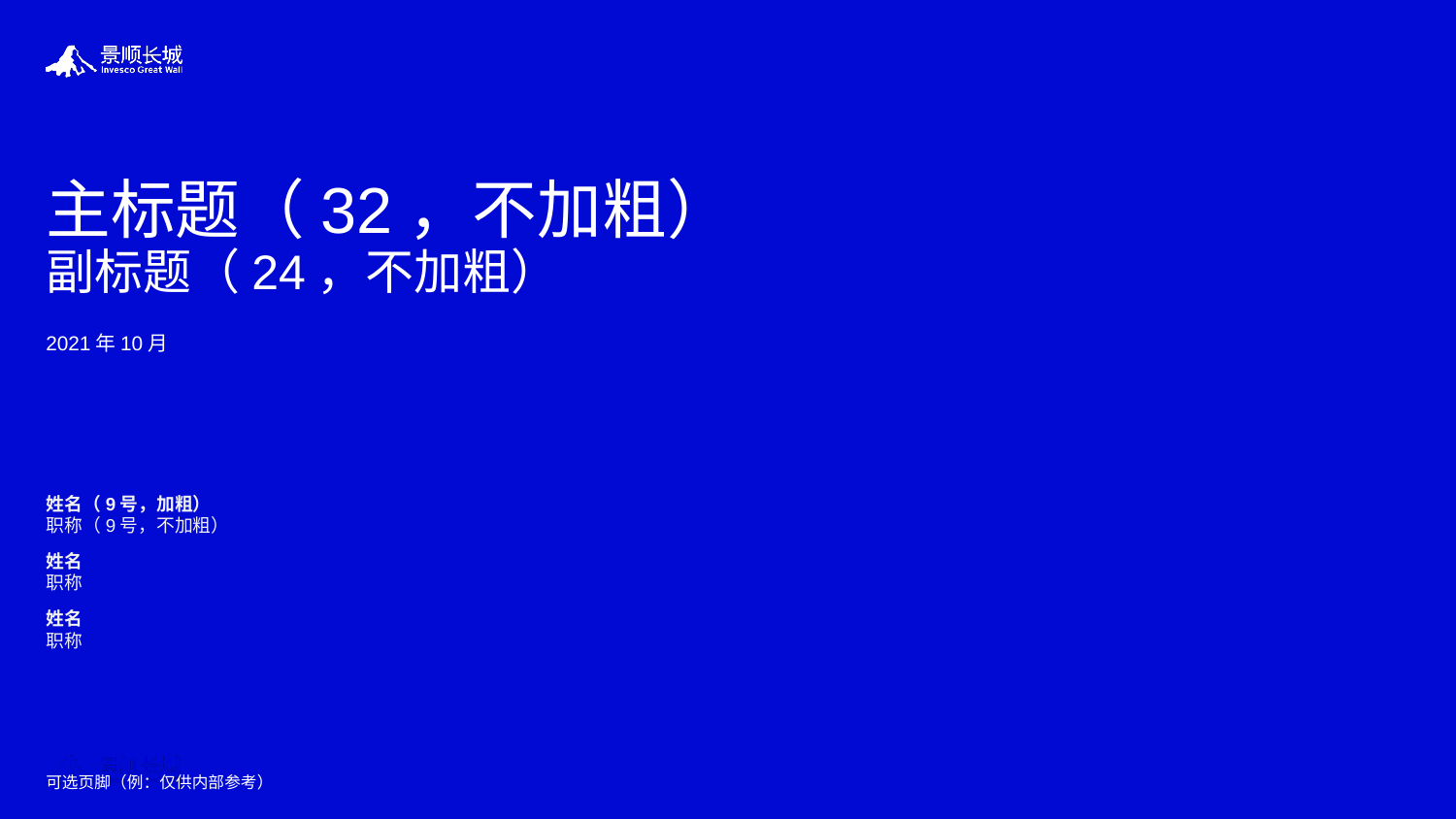

# 主标题（32，不加粗）
副标题（24，不加粗）
2021年10月
姓名（9号，加粗）
职称（9号，不加粗）
姓名
职称
姓名
职称
可选页脚（例：仅供内部参考）